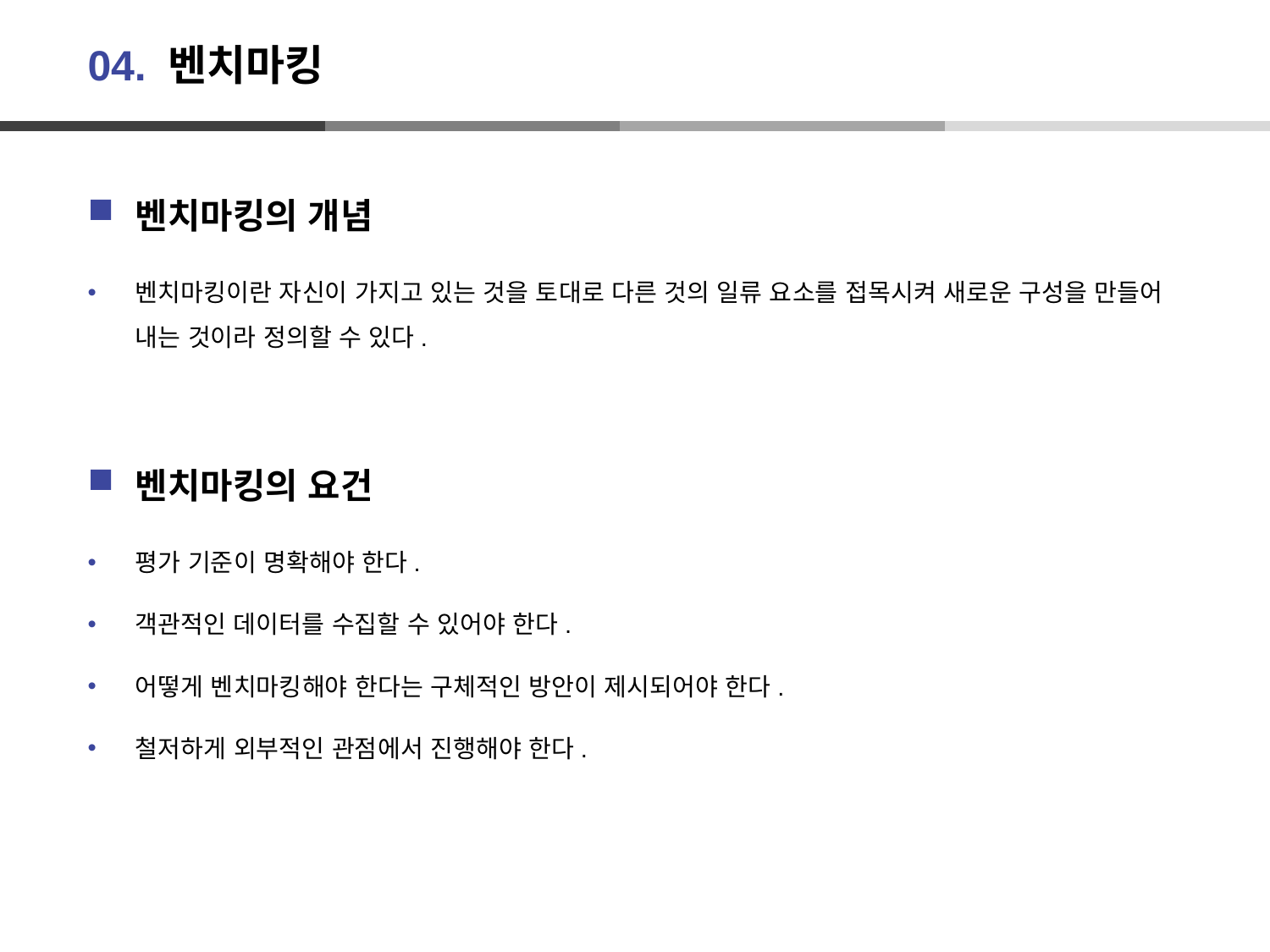

# 04. 벤치마킹
벤치마킹의 개념
벤치마킹이란 자신이 가지고 있는 것을 토대로 다른 것의 일류 요소를 접목시켜 새로운 구성을 만들어 내는 것이라 정의할 수 있다.
벤치마킹의 요건
평가 기준이 명확해야 한다.
객관적인 데이터를 수집할 수 있어야 한다.
어떻게 벤치마킹해야 한다는 구체적인 방안이 제시되어야 한다.
철저하게 외부적인 관점에서 진행해야 한다.